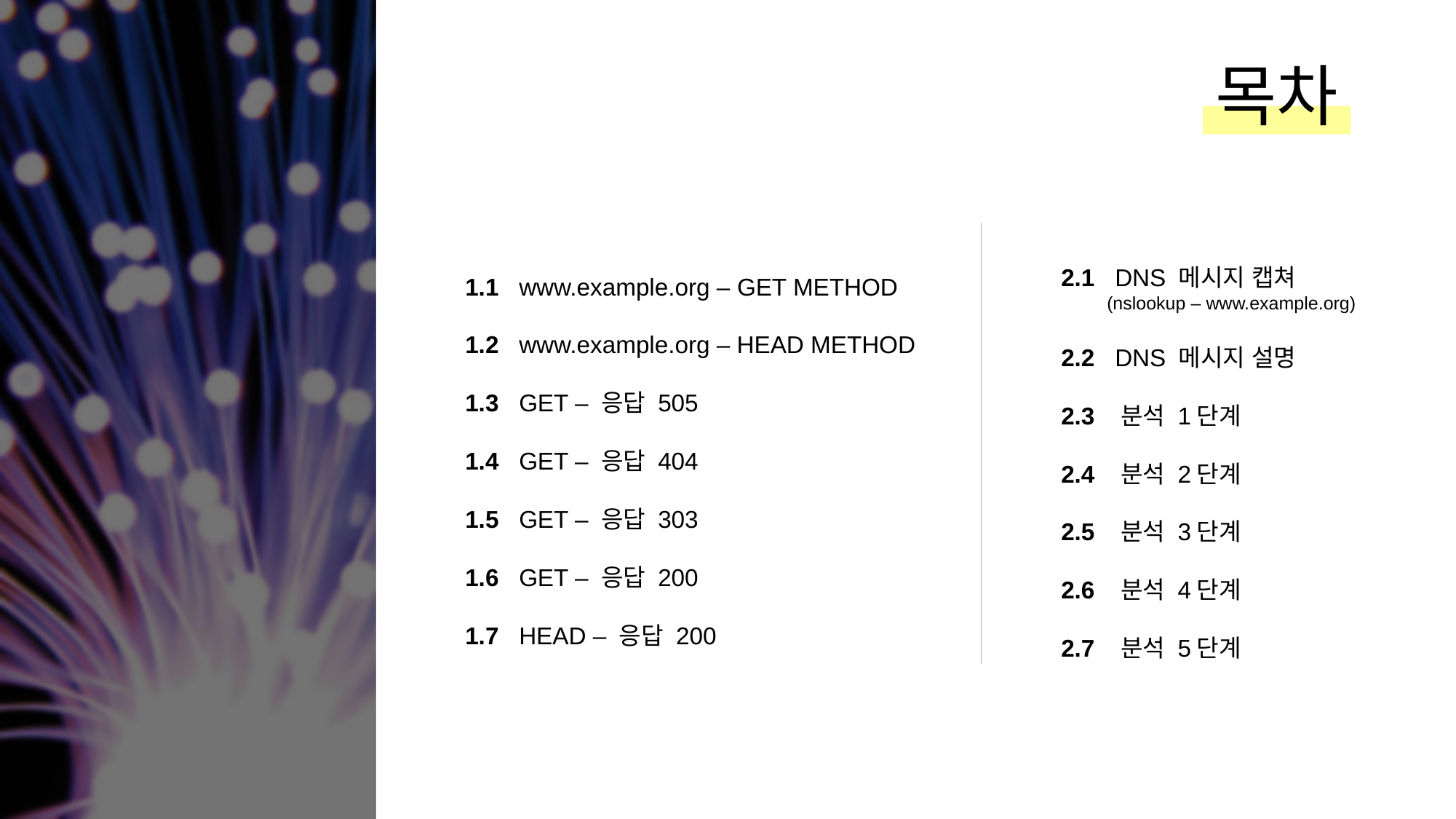

1.1   www.example.org – GET METHOD
1.2   www.example.org – HEAD METHOD
1.3   GET – 응답 505
1.4   GET – 응답 404
1.5   GET – 응답 303
1.6   GET – 응답 200
1.7   HEAD – 응답 200
2.1   DNS 메시지 캡쳐
         (nslookup – www.example.org)
2.2   DNS 메시지 설명
2.3   분석 1단계
2.4   분석 2단계
2.5   분석 3단계
2.6   분석 4단계
2.7   분석 5단계